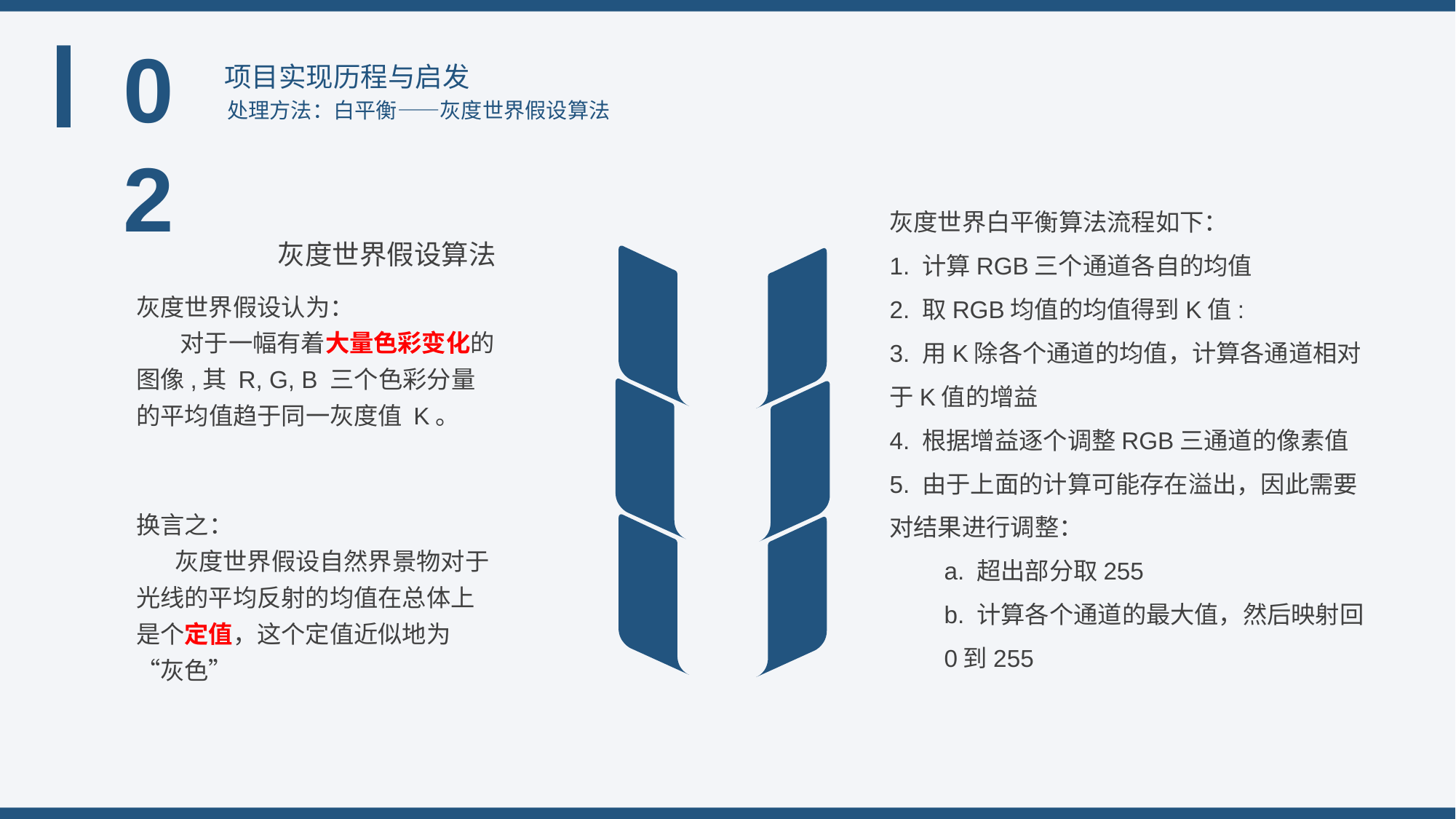

项目实现历程与启发
02

处理方法：白平衡——灰度世界假设算法
灰度世界白平衡算法流程如下：
1. 计算RGB三个通道各自的均值
2. 取RGB均值的均值得到K值:
3. 用K除各个通道的均值，计算各通道相对于K值的增益
4. 根据增益逐个调整RGB三通道的像素值
5. 由于上面的计算可能存在溢出，因此需要对结果进行调整：
a. 超出部分取255
b. 计算各个通道的最大值，然后映射回0到255
灰度世界假设算法

灰度世界假设认为：
       对于一幅有着大量色彩变化的图像,其 R, G, B 三个色彩分量的平均值趋于同一灰度值 K。

换言之：
      灰度世界假设自然界景物对于光线的平均反射的均值在总体上是个定值，这个定值近似地为“灰色”